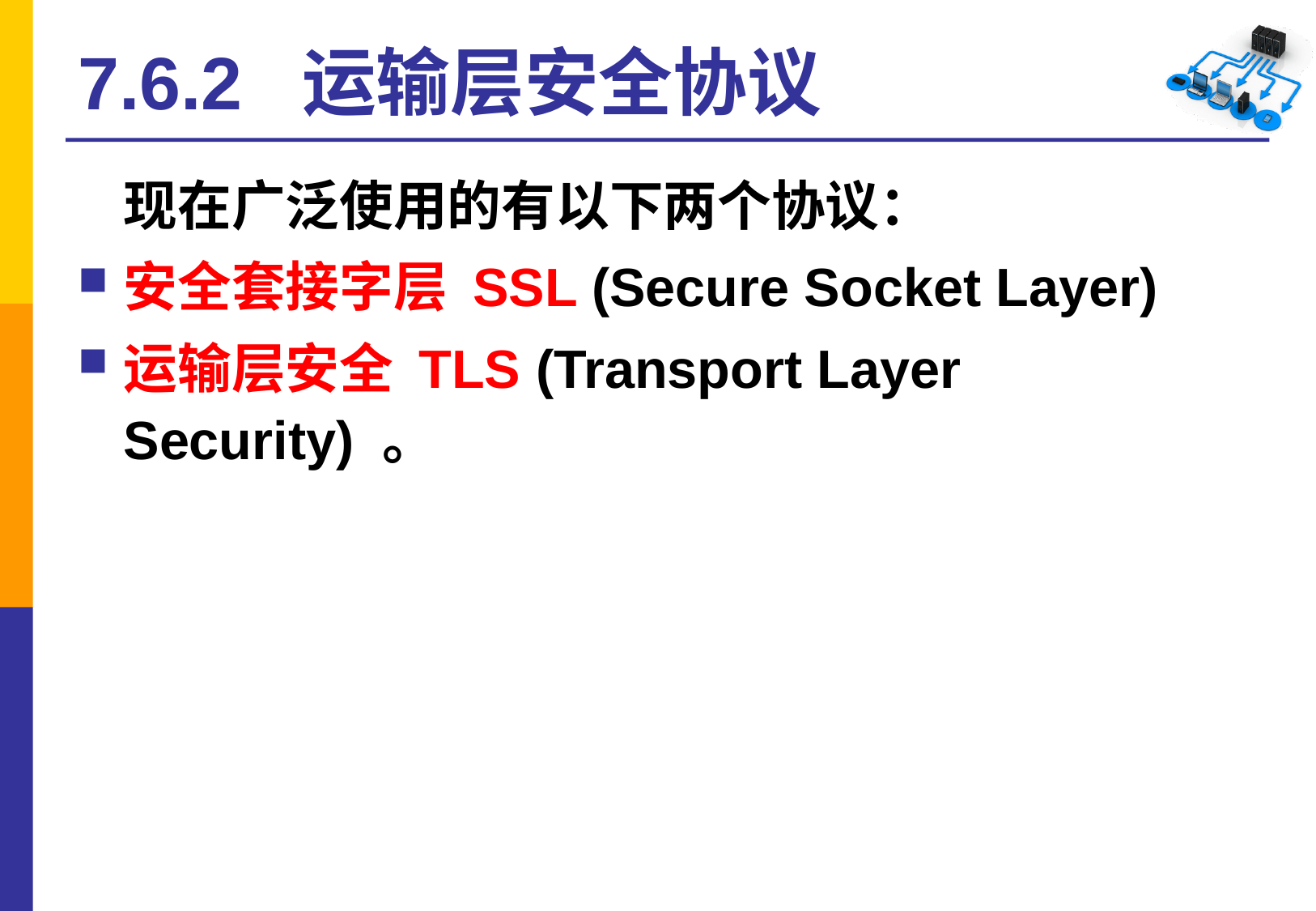

# 7.6.2  运输层安全协议
	现在广泛使用的有以下两个协议：
安全套接字层 SSL (Secure Socket Layer)
运输层安全 TLS (Transport Layer Security) 。